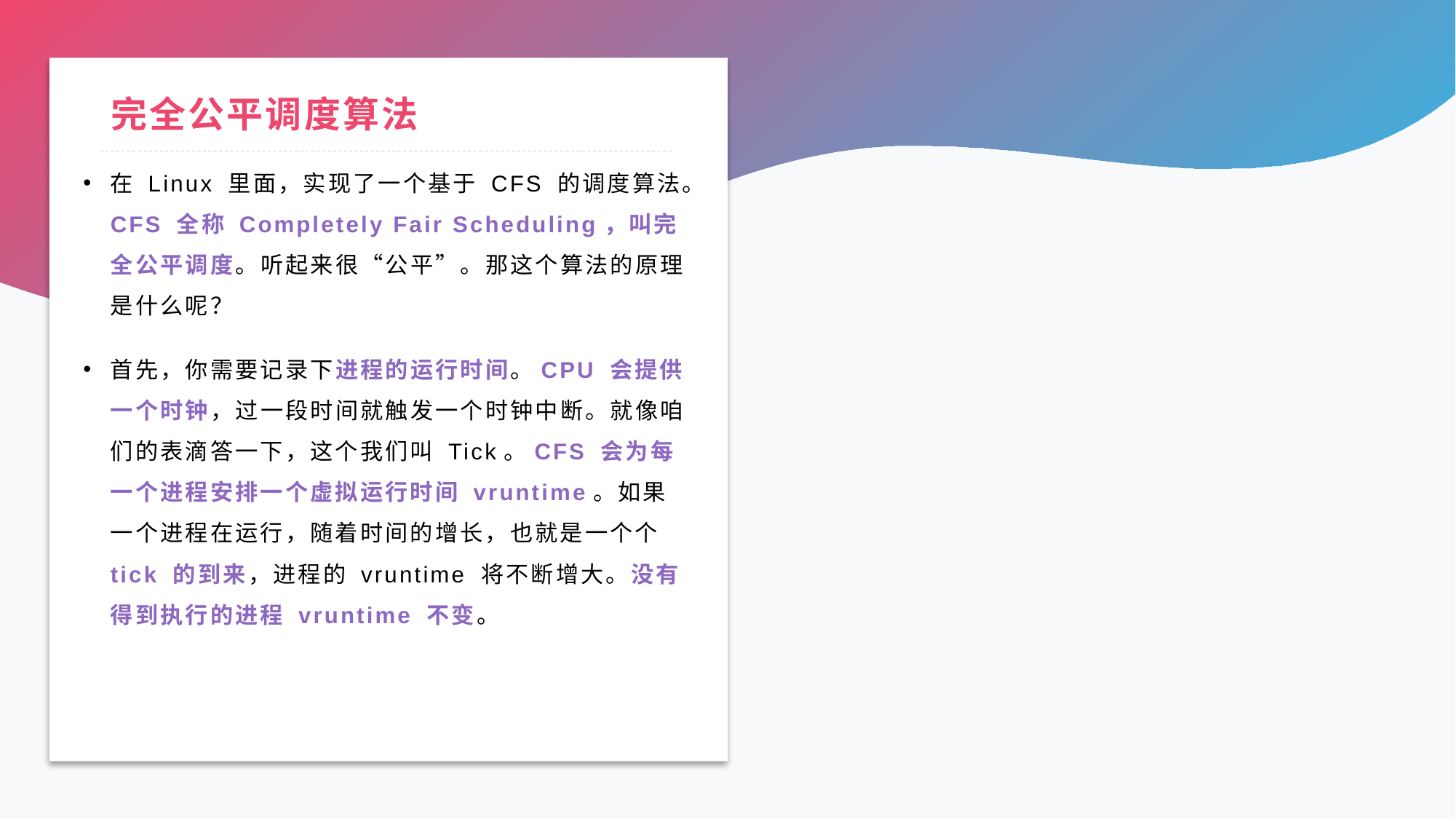

# 完全公平调度算法
在 Linux 里面，实现了一个基于 CFS 的调度算法。CFS 全称 Completely Fair Scheduling，叫完全公平调度。听起来很“公平”。那这个算法的原理是什么呢？
首先，你需要记录下进程的运行时间。CPU 会提供一个时钟，过一段时间就触发一个时钟中断。就像咱们的表滴答一下，这个我们叫 Tick。CFS 会为每一个进程安排一个虚拟运行时间 vruntime。如果一个进程在运行，随着时间的增长，也就是一个个 tick 的到来，进程的 vruntime 将不断增大。没有得到执行的进程 vruntime 不变。